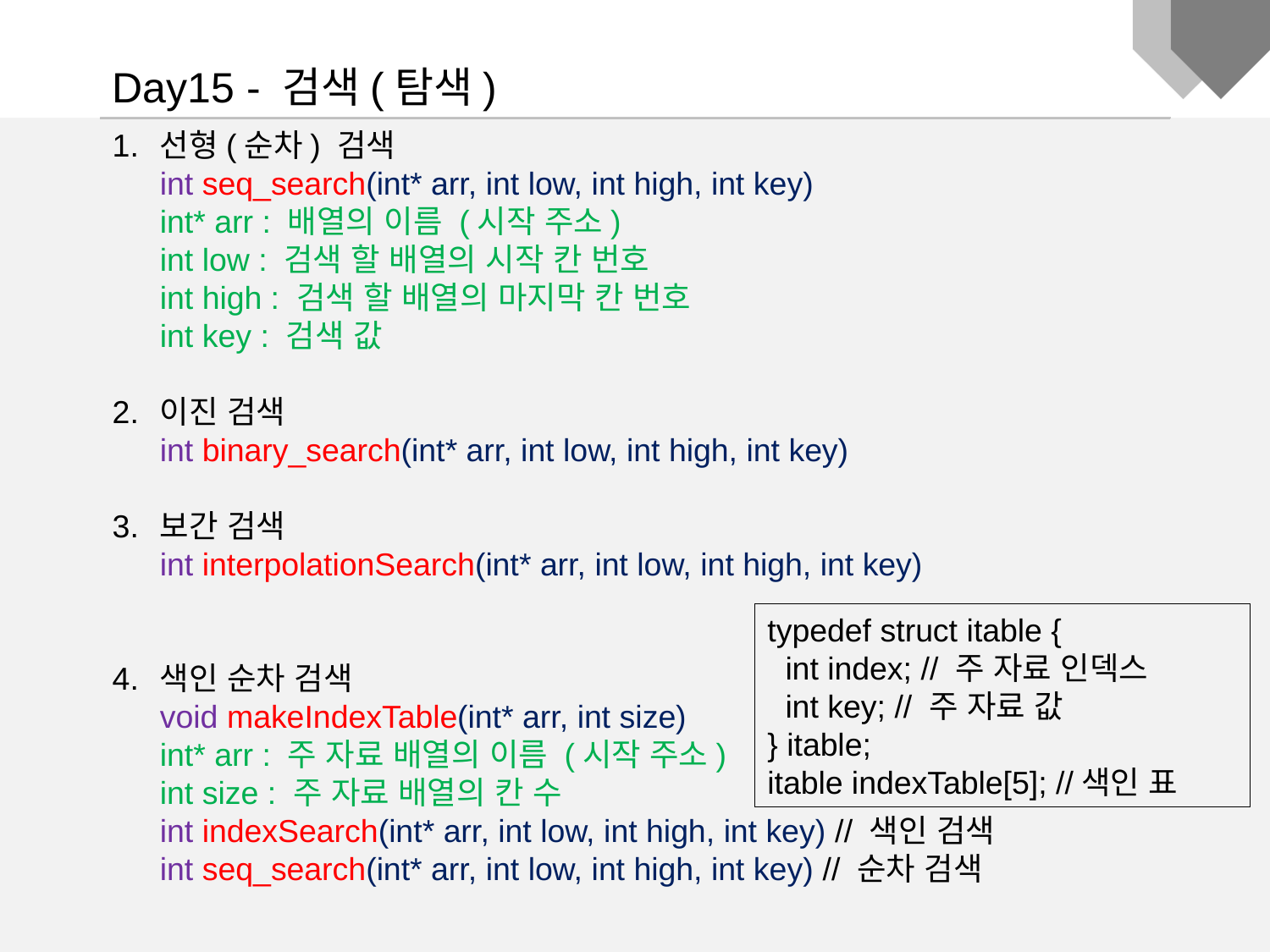

Day15 - 검색(탐색)
선형(순차) 검색
int seq_search(int* arr, int low, int high, int key)
int* arr : 배열의 이름 (시작 주소)
int low : 검색 할 배열의 시작 칸 번호
int high : 검색 할 배열의 마지막 칸 번호
int key : 검색 값

이진 검색
int binary_search(int* arr, int low, int high, int key)

보간 검색
int interpolationSearch(int* arr, int low, int high, int key)

색인 순차 검색
void makeIndexTable(int* arr, int size)
int* arr : 주 자료 배열의 이름 (시작 주소)
int size : 주 자료 배열의 칸 수
int indexSearch(int* arr, int low, int high, int key) // 색인 검색
int seq_search(int* arr, int low, int high, int key) // 순차 검색
typedef struct itable {
  int index; // 주 자료 인덱스
  int key; // 주 자료 값
} itable;
itable indexTable[5]; //색인 표